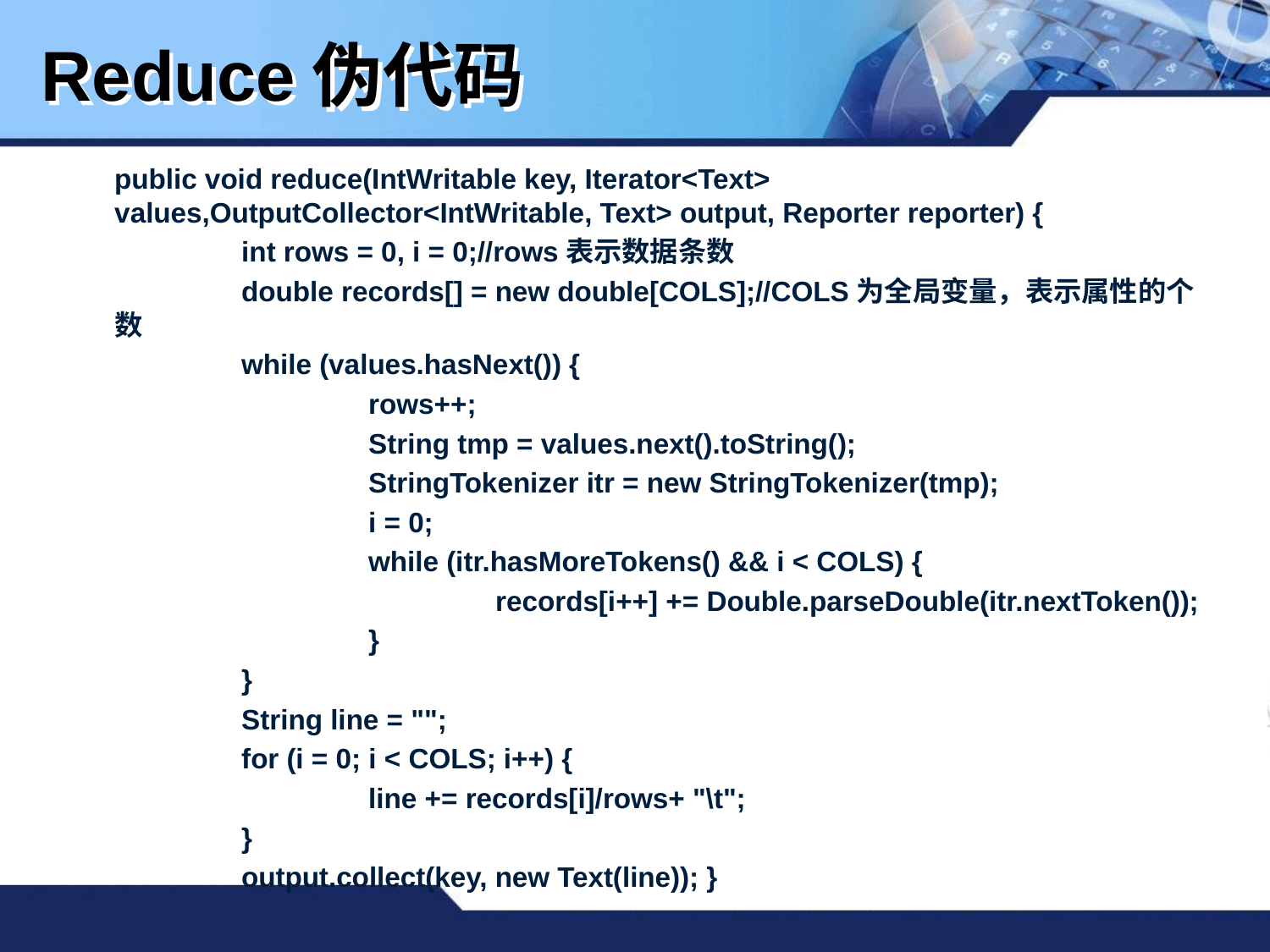

Reduce伪代码
public void reduce(IntWritable key, Iterator<Text> values,OutputCollector<IntWritable, Text> output, Reporter reporter) {
	int rows = 0, i = 0;//rows表示数据条数
	double records[] = new double[COLS];//COLS为全局变量，表示属性的个数
	while (values.hasNext()) {
		rows++;
		String tmp = values.next().toString();
		StringTokenizer itr = new StringTokenizer(tmp);
		i = 0;
		while (itr.hasMoreTokens() && i < COLS) {
			records[i++] += Double.parseDouble(itr.nextToken());
		}
	}
	String line = "";
	for (i = 0; i < COLS; i++) {
		line += records[i]/rows+ "\t";
	}
	output.collect(key, new Text(line)); }